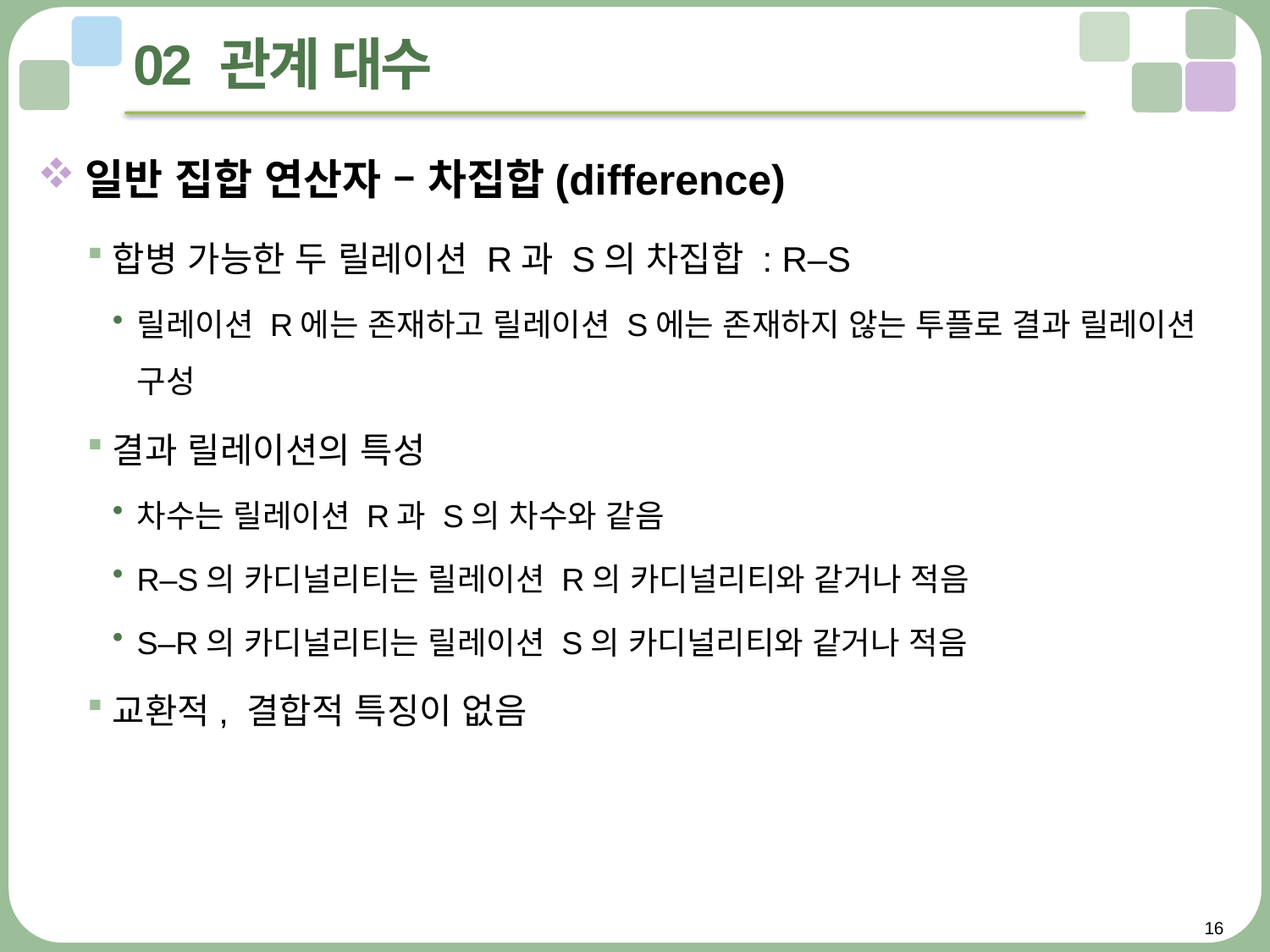

# 02 관계 대수
일반 집합 연산자 – 차집합(difference)
합병 가능한 두 릴레이션 R과 S의 차집합 : R–S
릴레이션 R에는 존재하고 릴레이션 S에는 존재하지 않는 투플로 결과 릴레이션 구성
결과 릴레이션의 특성
차수는 릴레이션 R과 S의 차수와 같음
R–S의 카디널리티는 릴레이션 R의 카디널리티와 같거나 적음
S–R의 카디널리티는 릴레이션 S의 카디널리티와 같거나 적음
교환적, 결합적 특징이 없음